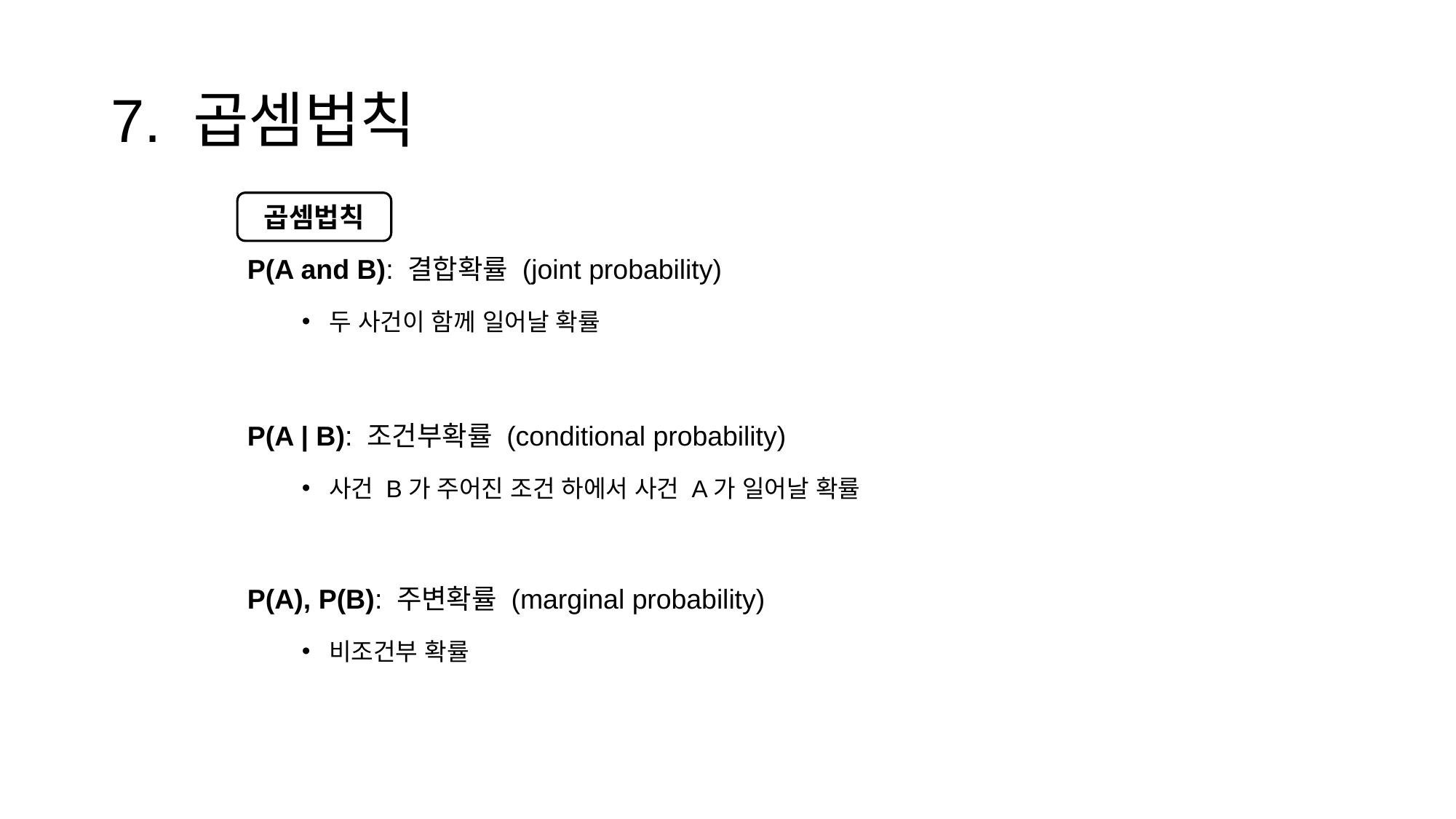

# 7. 곱셈법칙

P(A and B): 결합확률 (joint probability)
두 사건이 함께 일어날 확률

P(A | B): 조건부확률 (conditional probability)
사건 B가 주어진 조건 하에서 사건 A가 일어날 확률

P(A), P(B): 주변확률 (marginal probability)
비조건부 확률

곱셈법칙